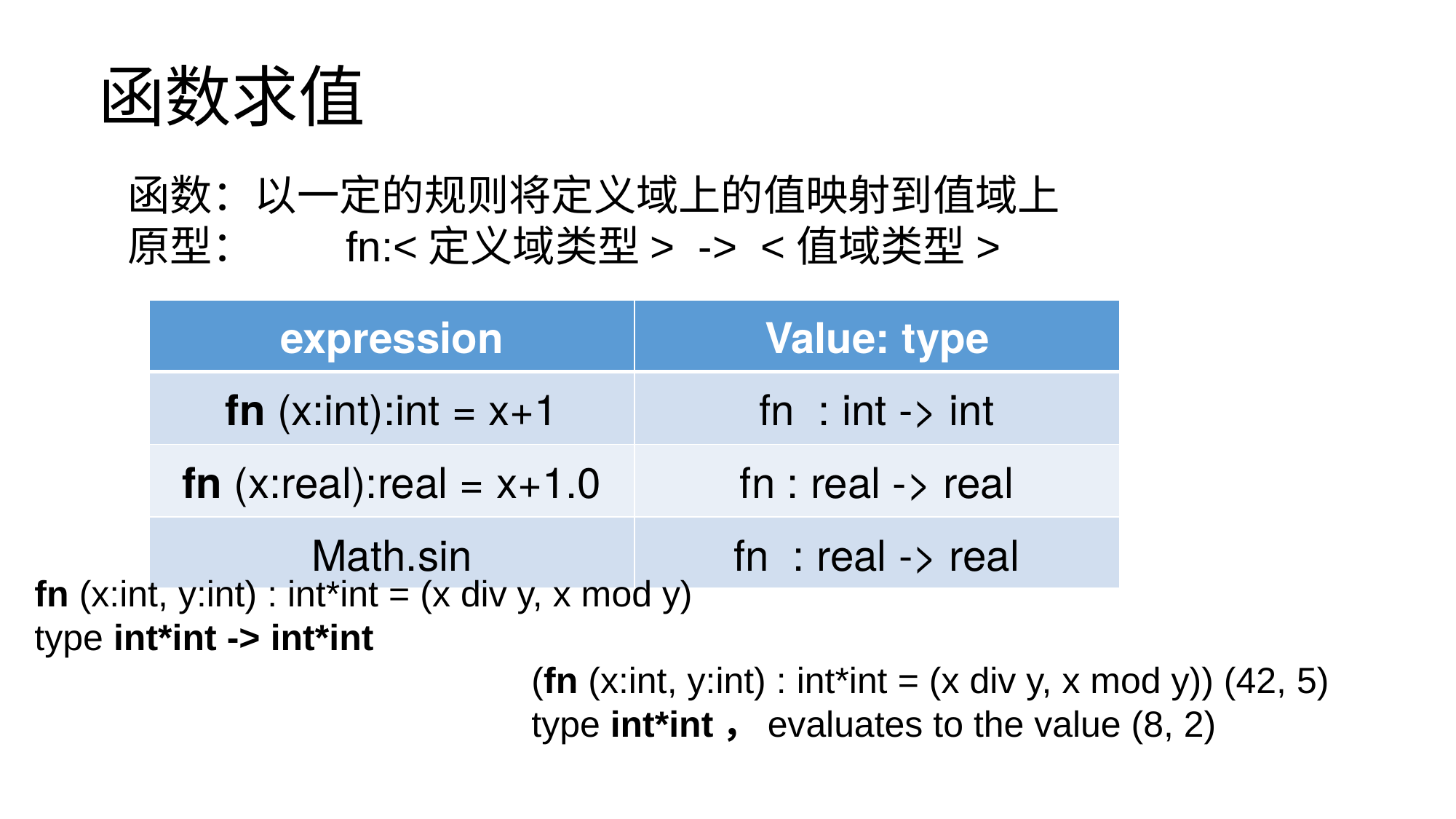

# 函数求值
函数：以一定的规则将定义域上的值映射到值域上
原型：	fn:<定义域类型>  ->  <值域类型>
| expression | Value: type |
| --- | --- |
| fn (x:int):int = x+1 | fn : int -> int |
| fn (x:real):real = x+1.0 | fn : real -> real |
| Math.sin | fn : real -> real |
fn (x:int, y:int) : int*int = (x div y, x mod y)
type int*int -> int*int
(fn (x:int, y:int) : int*int = (x div y, x mod y)) (42, 5)
type int*int，evaluates to the value (8, 2)